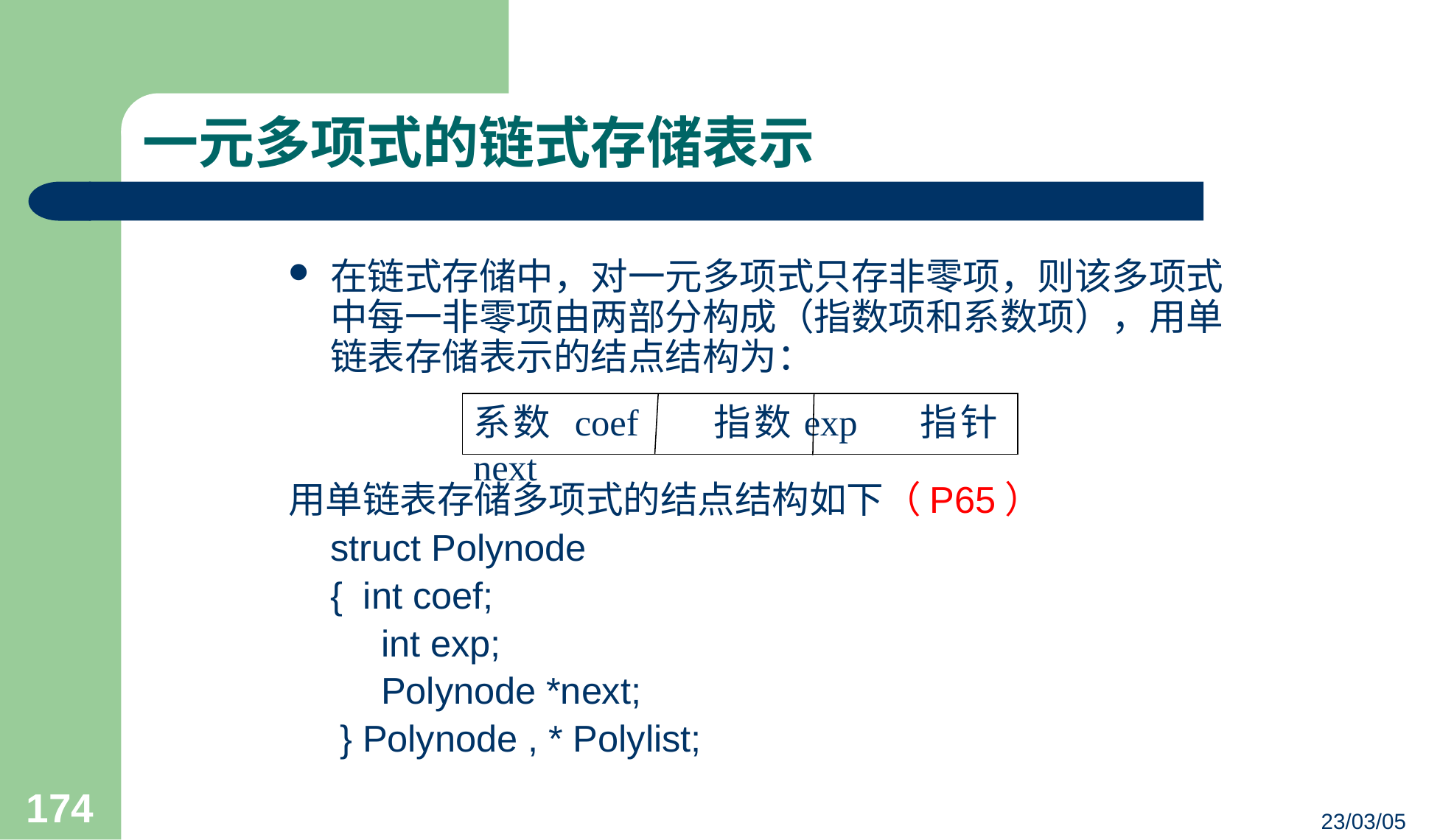

# 一元多项式的链式存储表示
在链式存储中，对一元多项式只存非零项，则该多项式中每一非零项由两部分构成（指数项和系数项），用单链表存储表示的结点结构为：

用单链表存储多项式的结点结构如下（P65）
	struct Polynode
	{  int coef;
         int exp;
         Polynode *next;
     } Polynode , * Polylist;
系数 coef     指数exp    指针next

174
23/03/05